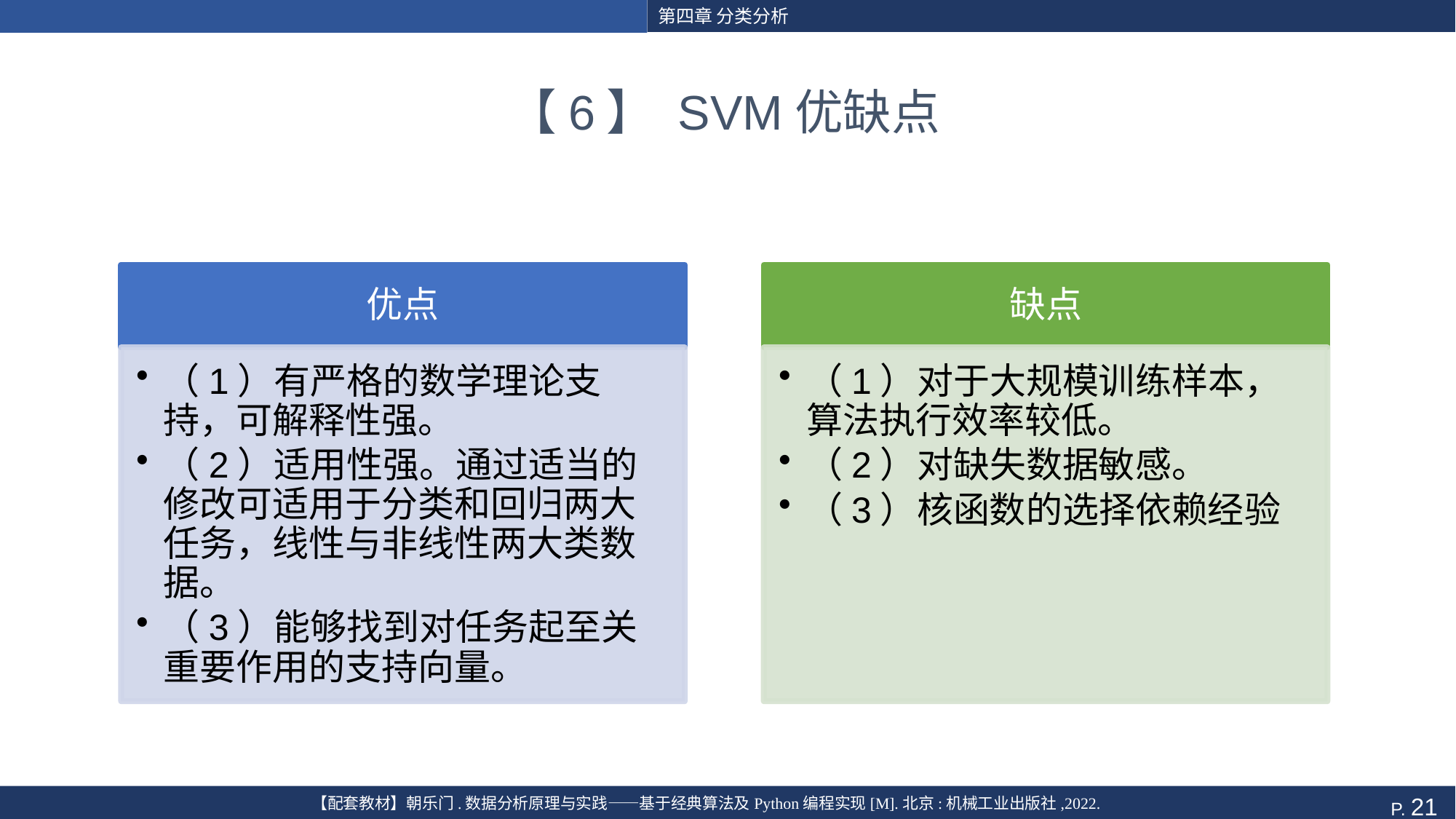

# 【6】 SVM优缺点
优点
（1）有严格的数学理论支持，可解释性强。
（2）适用性强。通过适当的修改可适用于分类和回归两大任务，线性与非线性两大类数据。
（3）能够找到对任务起至关重要作用的支持向量。
缺点
（1）对于大规模训练样本，算法执行效率较低。
（2）对缺失数据敏感。
（3）核函数的选择依赖经验